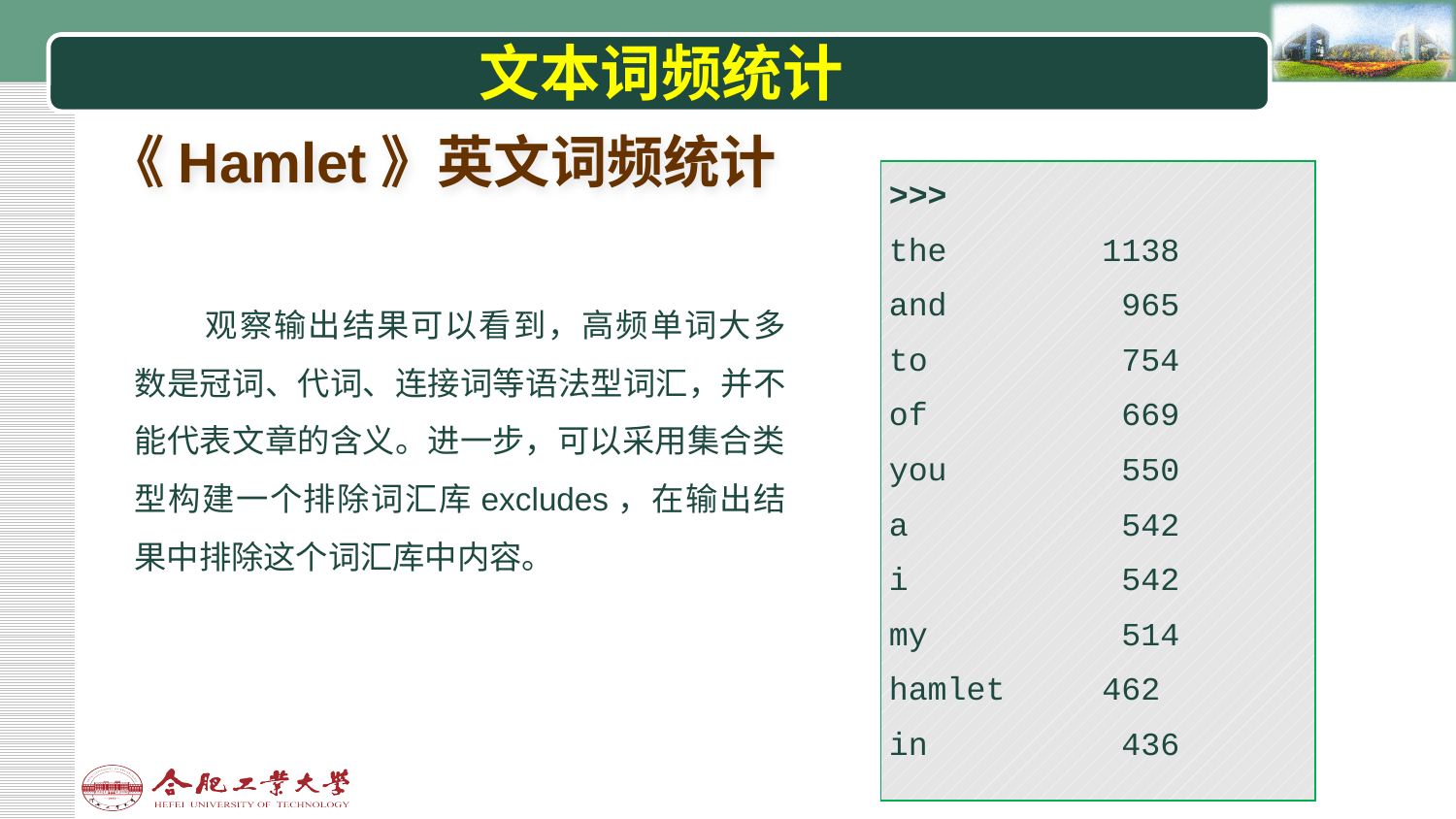

# 文本词频统计
《Hamlet》英文词频统计
| >>>  the 1138 and 965 to 754 of 669 you 550 a 542 i 542 my 514 hamlet 462 in 436 |
| --- |
观察输出结果可以看到，高频单词大多数是冠词、代词、连接词等语法型词汇，并不能代表文章的含义。进一步，可以采用集合类型构建一个排除词汇库excludes，在输出结果中排除这个词汇库中内容。